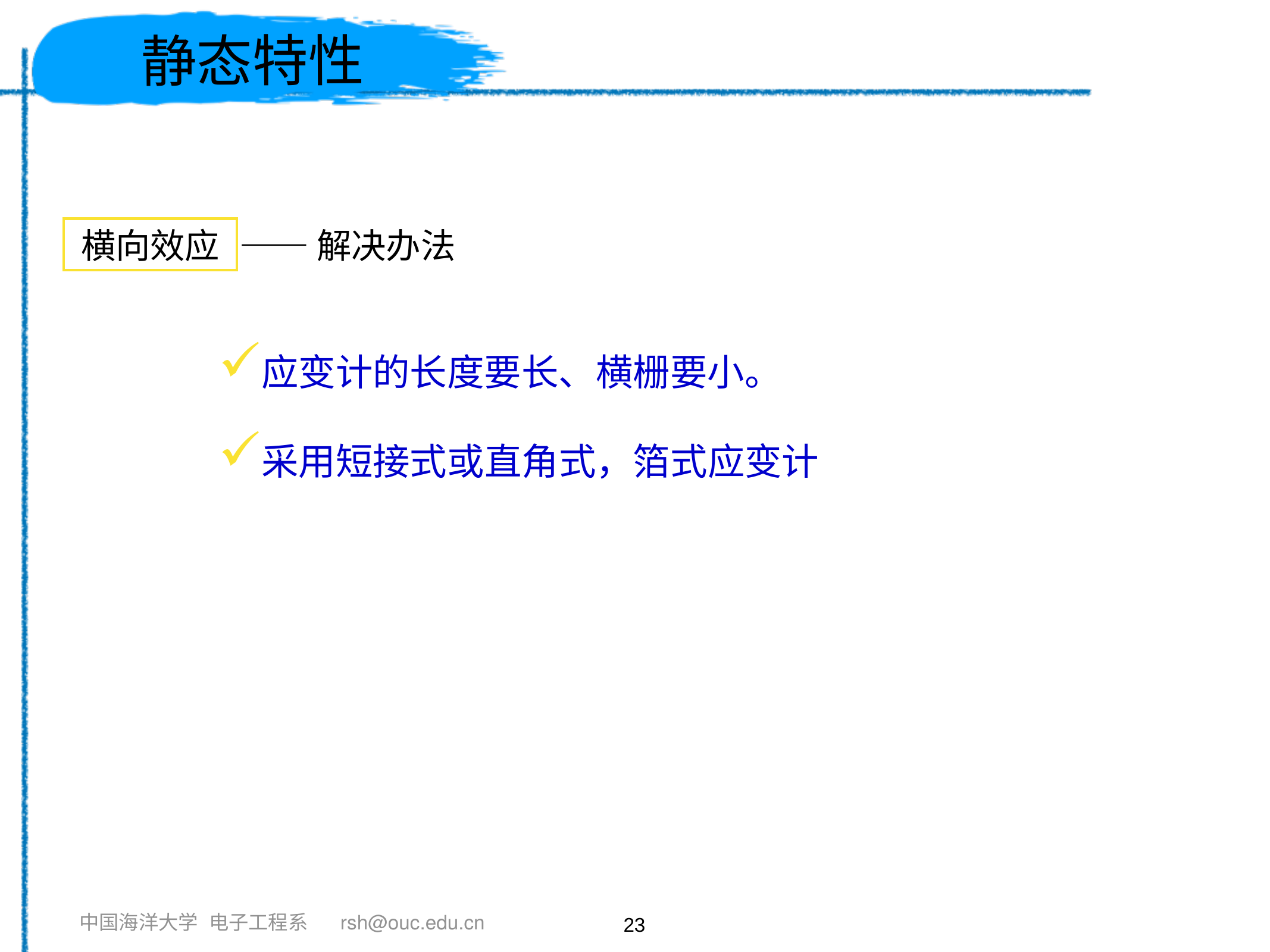

# 静态特性
横向效应
——解决办法
应变计的长度要长、横栅要小。

采用短接式或直角式，箔式应变计
23